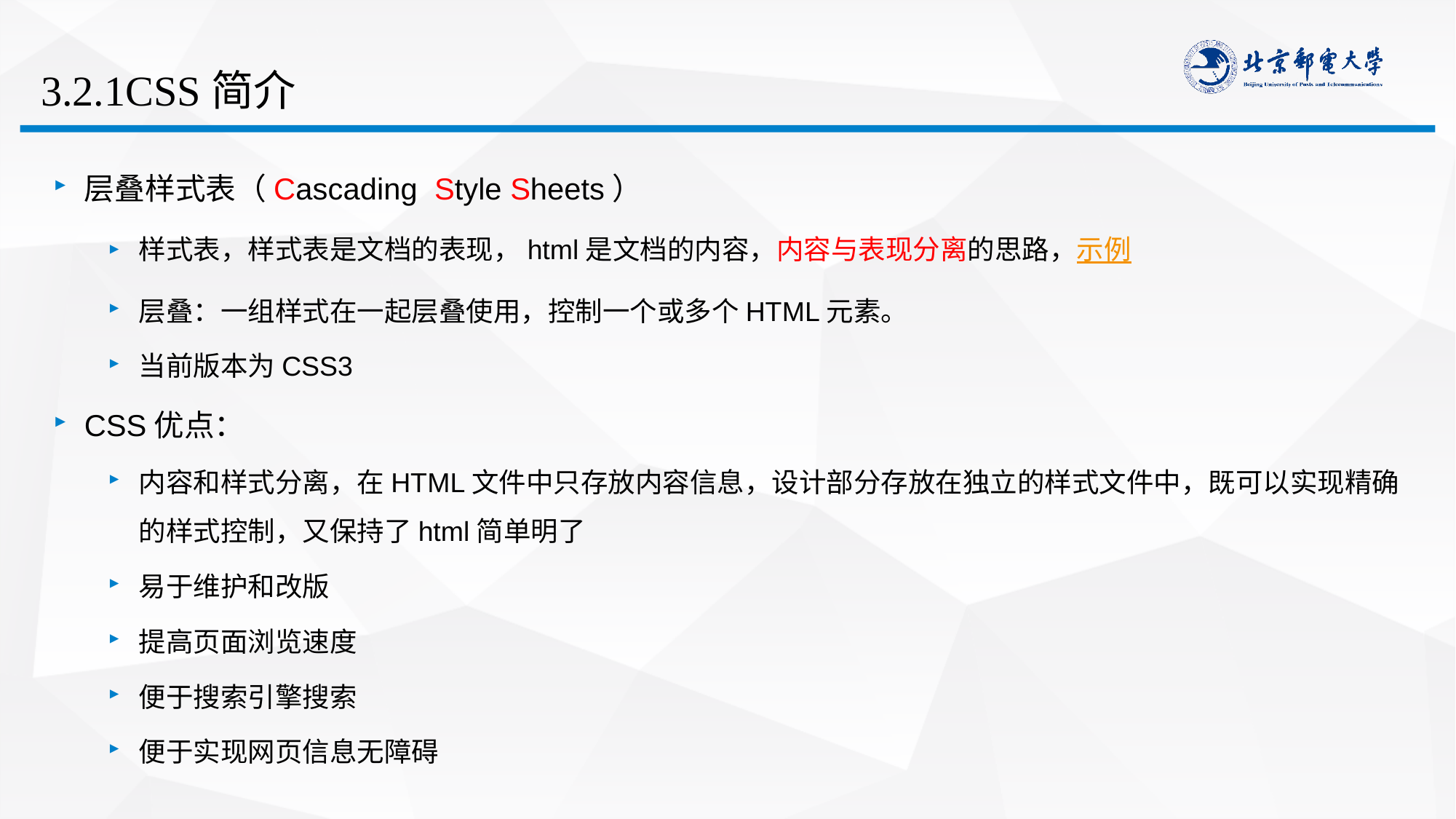

# 3.2.1CSS简介
层叠样式表（Cascading  Style Sheets）
样式表，样式表是文档的表现，html是文档的内容，内容与表现分离的思路，示例
层叠：一组样式在一起层叠使用，控制一个或多个HTML元素。
当前版本为CSS3
CSS优点：
内容和样式分离，在HTML文件中只存放内容信息，设计部分存放在独立的样式文件中，既可以实现精确的样式控制，又保持了html简单明了
易于维护和改版
提高页面浏览速度
便于搜索引擎搜索
便于实现网页信息无障碍